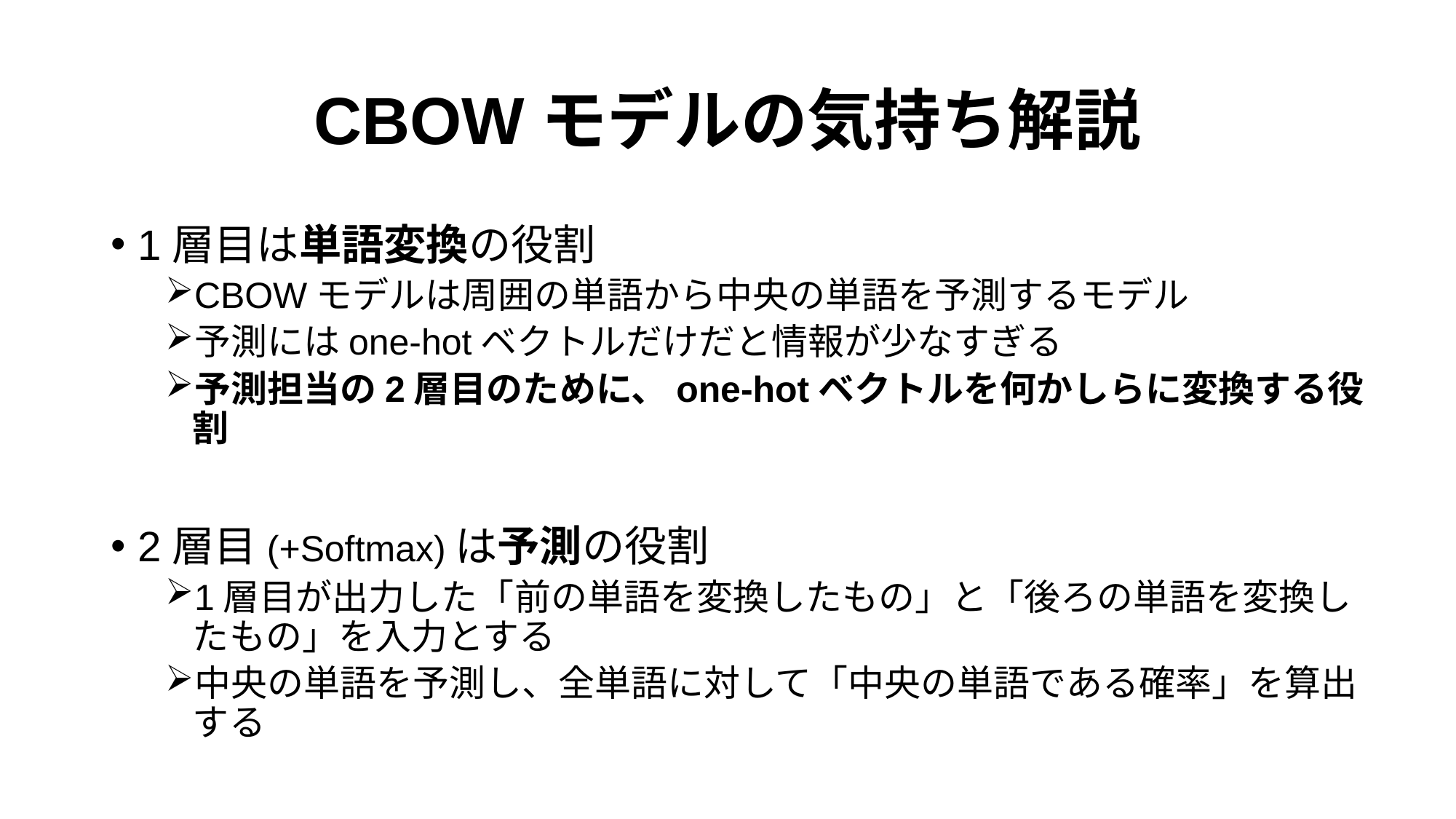

# CBOWモデルの気持ち解説
1層目は単語変換の役割
CBOWモデルは周囲の単語から中央の単語を予測するモデル
予測にはone-hotベクトルだけだと情報が少なすぎる
予測担当の2層目のために、one-hotベクトルを何かしらに変換する役割

2層目(+Softmax)は予測の役割
1層目が出力した「前の単語を変換したもの」と「後ろの単語を変換したもの」を入力とする
中央の単語を予測し、全単語に対して「中央の単語である確率」を算出する